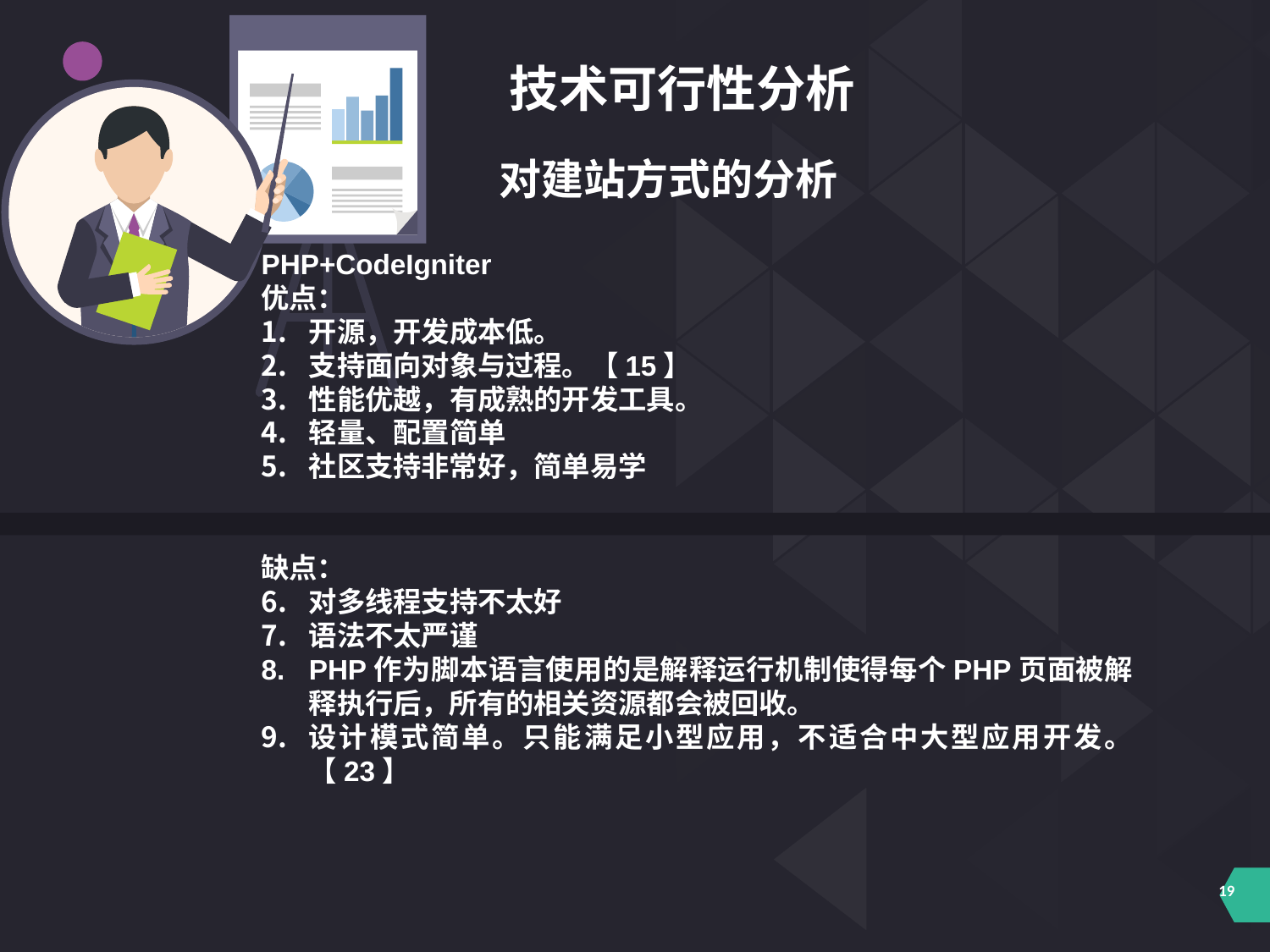

技术可行性分析

对建站方式的分析
PHP+CodeIgniter
优点：
开源，开发成本低。
支持面向对象与过程。【15】
性能优越，有成熟的开发工具。
轻量、配置简单
社区支持非常好，简单易学

缺点：
对多线程支持不太好
语法不太严谨
PHP作为脚本语言使用的是解释运行机制使得每个PHP页面被解释执行后，所有的相关资源都会被回收。
设计模式简单。只能满足小型应用，不适合中大型应用开发。【23】